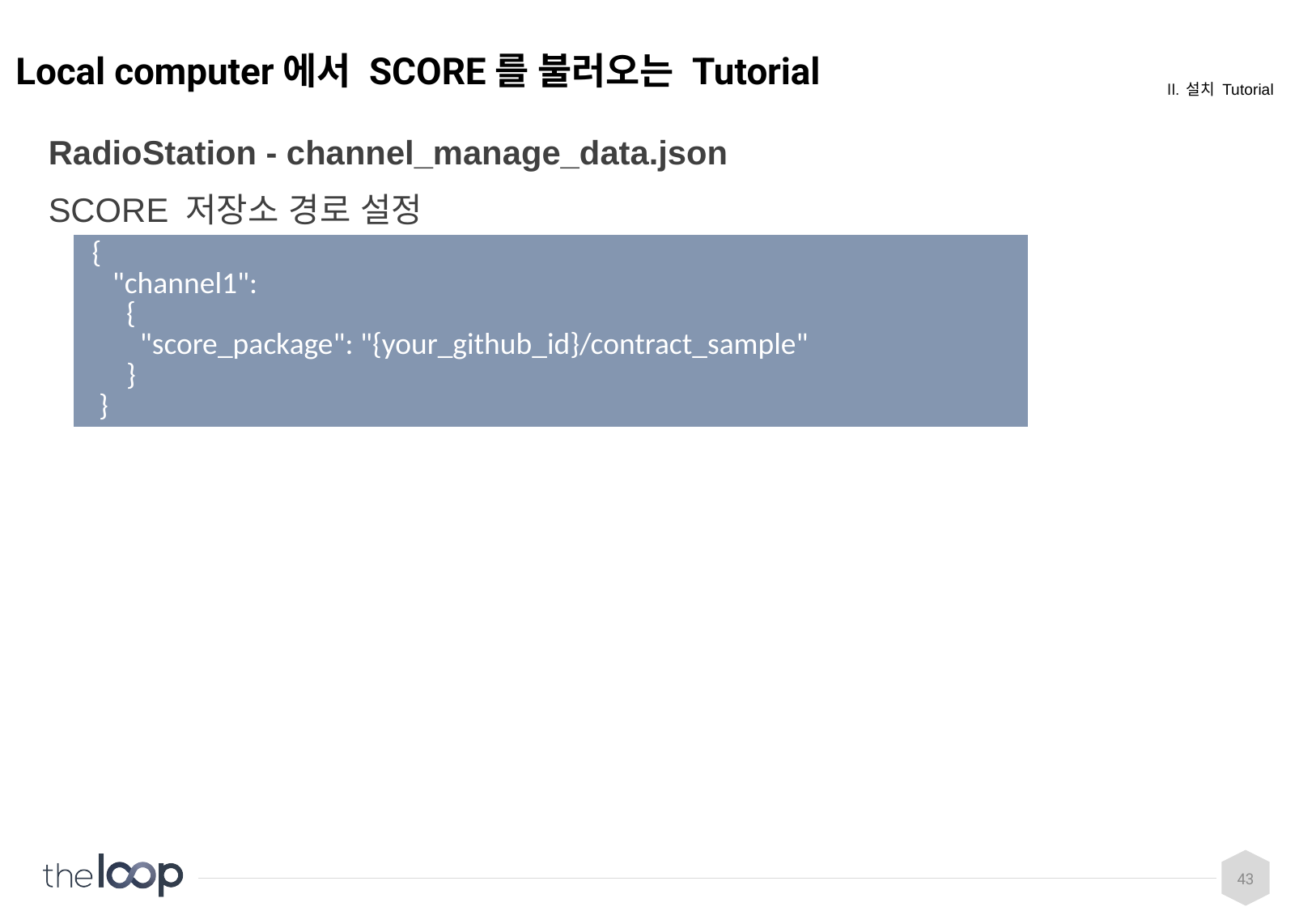

# Local computer에서 SCORE를 불러오는 Tutorial
II. 설치 Tutorial

RadioStation - channel_manage_data.json
SCORE 저장소 경로 설정

| { "channel1": { "score\_package": "{your\_github\_id}/contract\_sample" } } |
| --- |
43